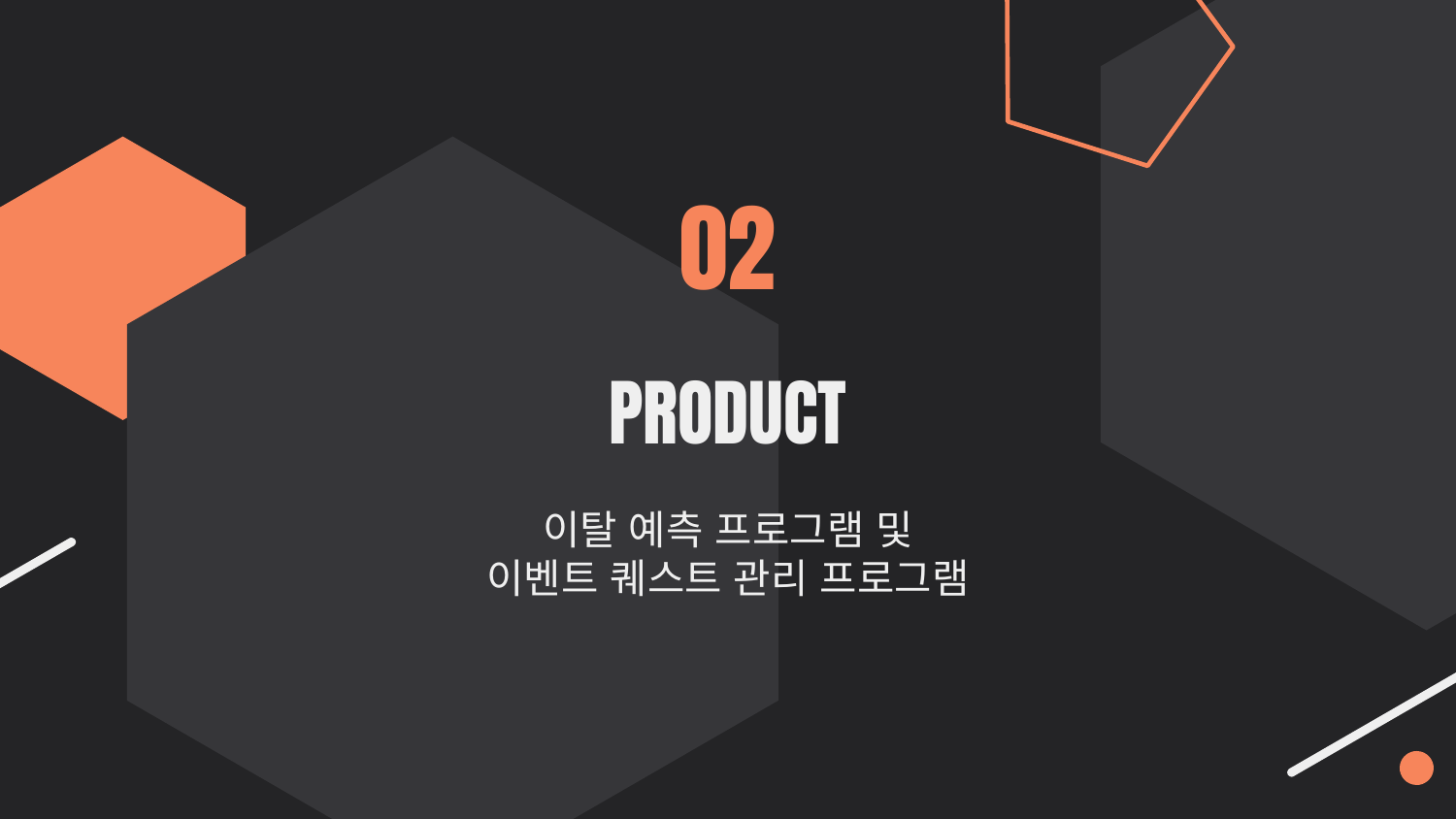

02
# PRODUCT
이탈 예측 프로그램 및
이벤트 퀘스트 관리 프로그램